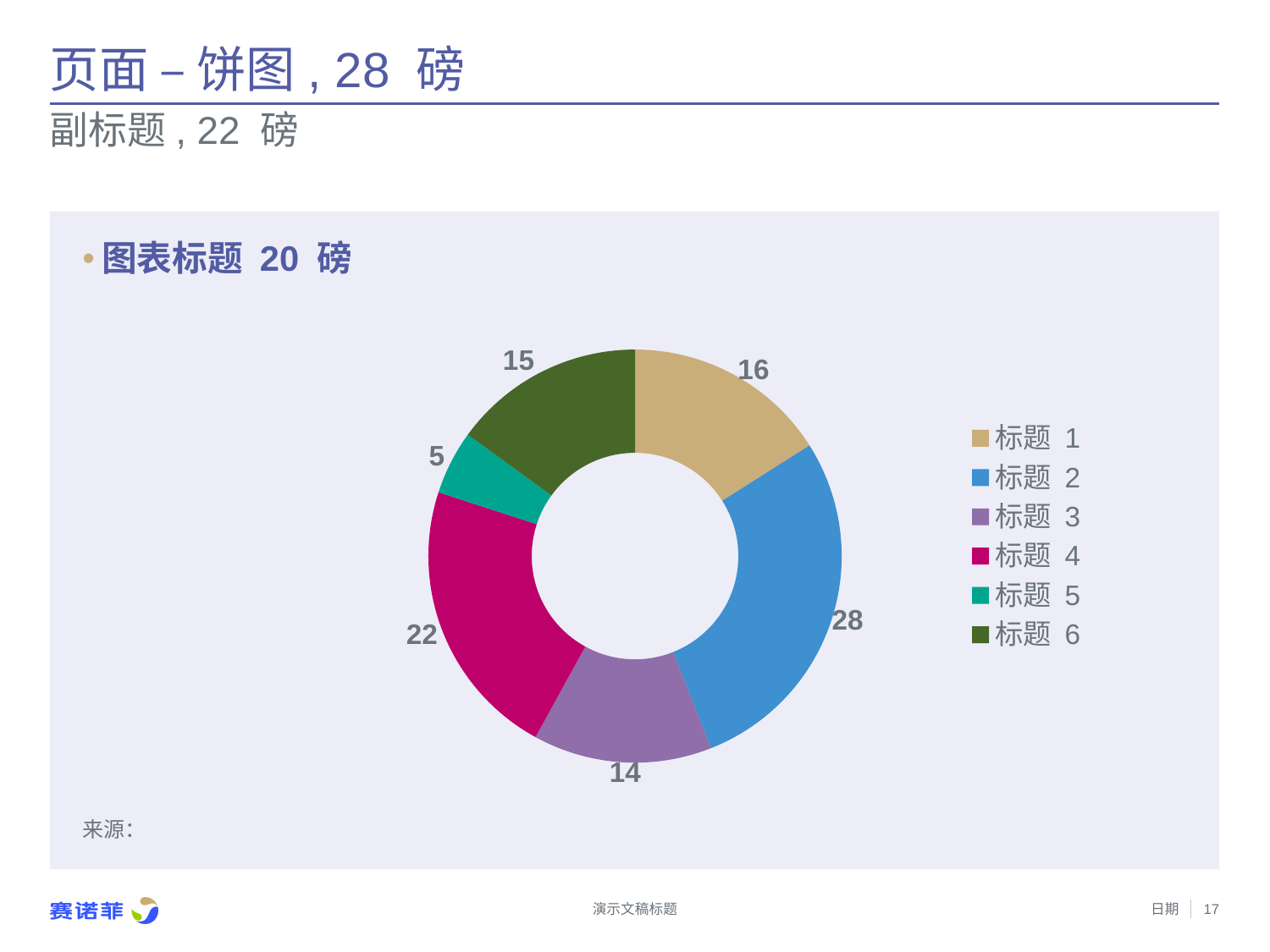

# 页面 – 饼图, 28 磅
副标题, 22 磅
图表标题 20 磅

### Chart

| Category | Ventes |
|---|---|
| 标题 1 | 16.0 |
| 标题 2 | 28.0 |
| 标题 3 | 14.0 |
| 标题 4 | 22.0 |
| 标题 5 | 5.0 |
| 标题 6 | 15.0 |
来源：
演示文稿标题
日期
17